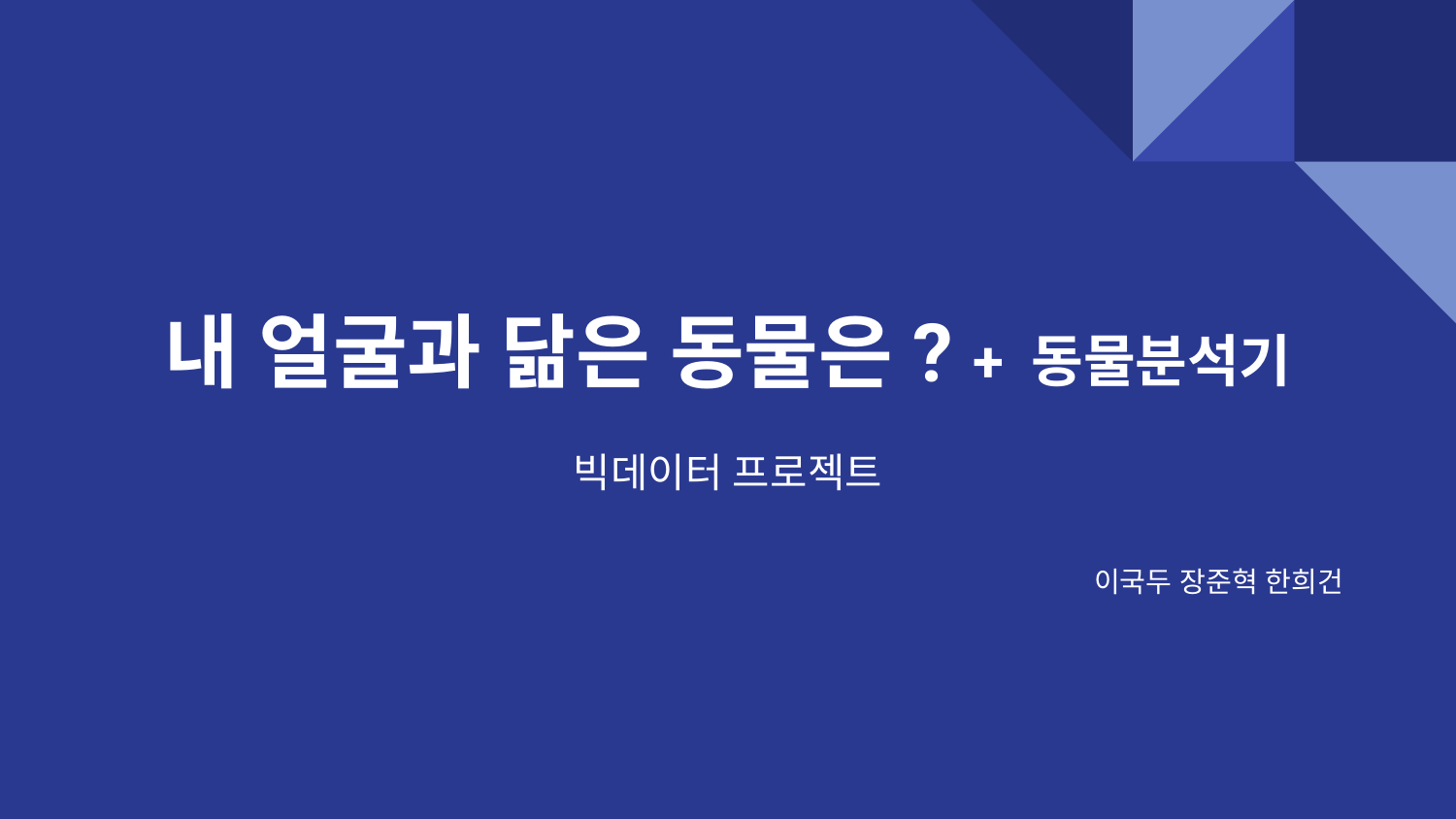

# 내 얼굴과 닮은 동물은? + 동물분석기
빅데이터 프로젝트
이국두 장준혁 한희건